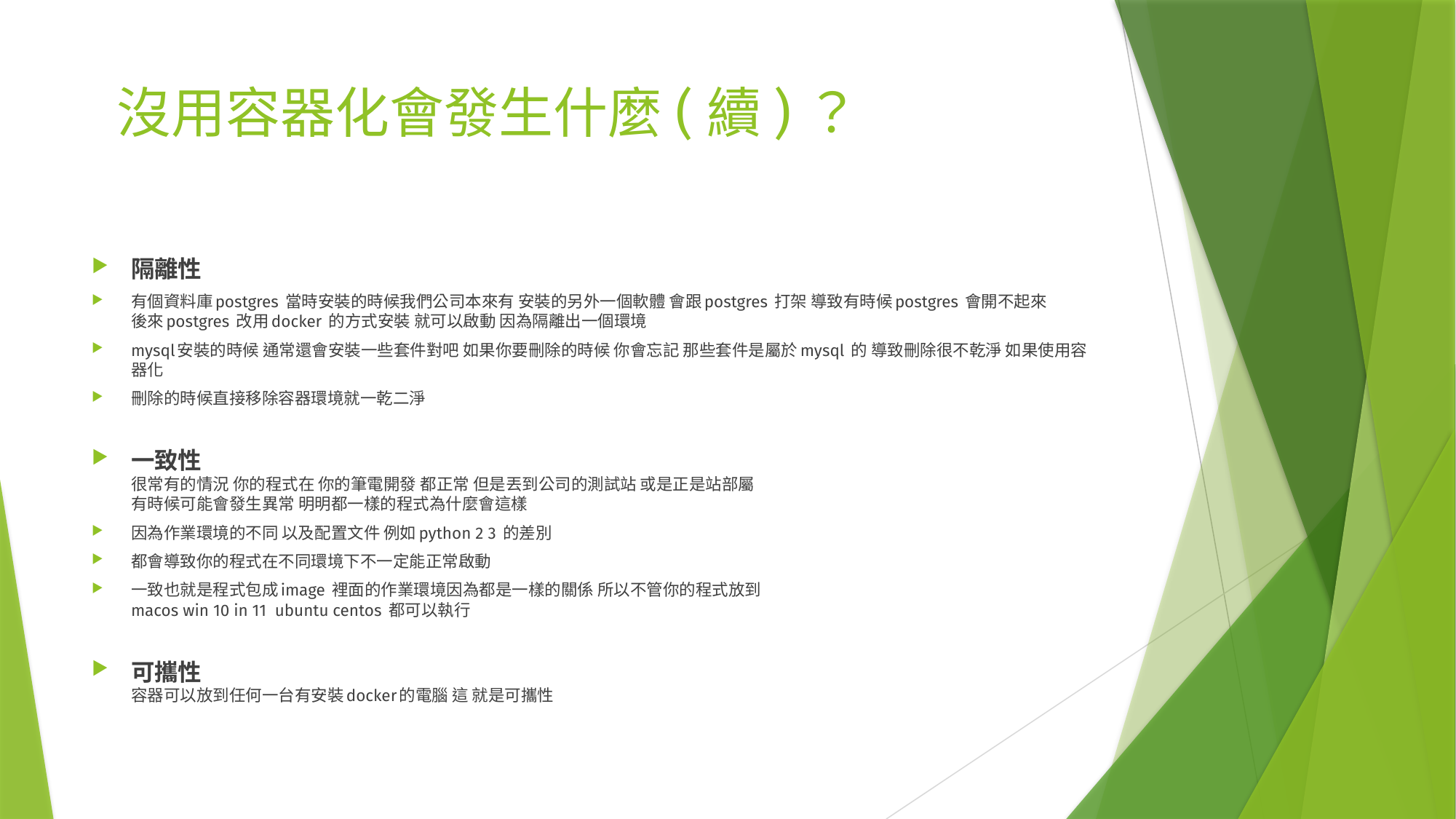

# 沒用容器化會發生什麼(續)？
隔離性
有個資料庫postgres 當時安裝的時候我們公司本來有 安裝的另外一個軟體 會跟postgres 打架 導致有時候postgres 會開不起來
後來postgres 改用docker 的方式安裝 就可以啟動 因為隔離出一個環境
mysql安裝的時候 通常還會安裝一些套件對吧 如果你要刪除的時候 你會忘記 那些套件是屬於mysql 的 導致刪除很不乾淨 如果使用容器化
刪除的時候直接移除容器環境就一乾二淨

一致性
很常有的情況 你的程式在 你的筆電開發 都正常 但是丟到公司的測試站 或是正是站部屬
有時候可能會發生異常 明明都一樣的程式為什麼會這樣
因為作業環境的不同 以及配置文件 例如python 2 3 的差別
都會導致你的程式在不同環境下不一定能正常啟動
一致也就是程式包成image 裡面的作業環境因為都是一樣的關係 所以不管你的程式放到
macos win 10 in 11  ubuntu centos 都可以執行

可攜性
容器可以放到任何一台有安裝docker的電腦 這 就是可攜性